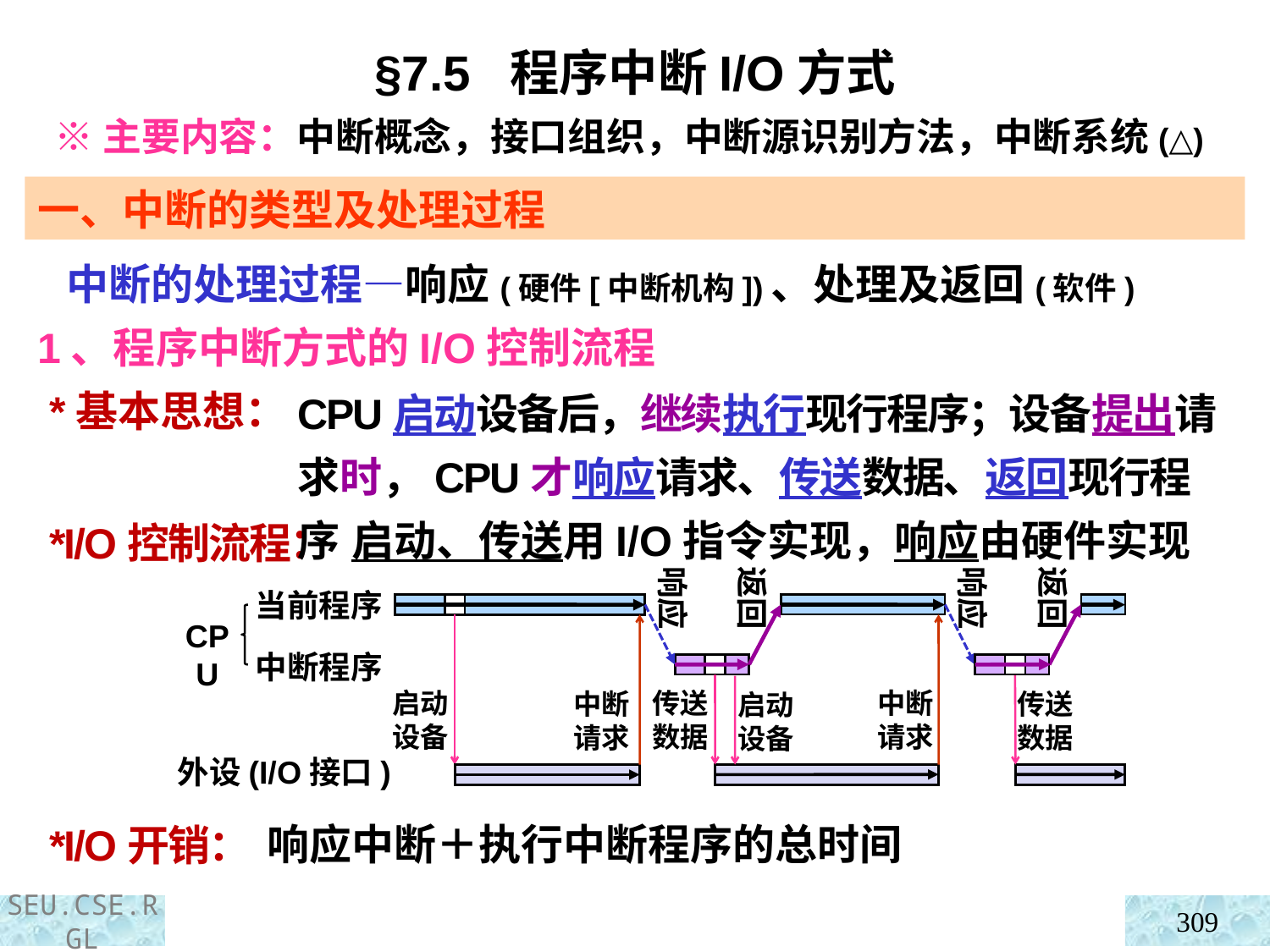

§7.5  程序中断I/O方式
  ※主要内容：中断概念，接口组织，中断源识别方法，中断系统(△)
一、中断的类型及处理过程
  中断的处理过程—响应(硬件[中断机构])、处理及返回(软件)
1、程序中断方式的I/O控制流程
 *基本思想：

 *I/O控制流程：

 *I/O开销：
CPU启动设备后，继续执行现行程序；设备提出请求时，CPU才响应请求、传送数据、返回现行程序
启动、传送用I/O指令实现，响应由硬件实现
响应
返回
响应
返回
当前程序
中断程序

CPU

启动
设备
传送
数据
中断
请求
中断
请求
传送
数据
启动
设备
外设(I/O接口)

响应中断＋执行中断程序的总时间
309